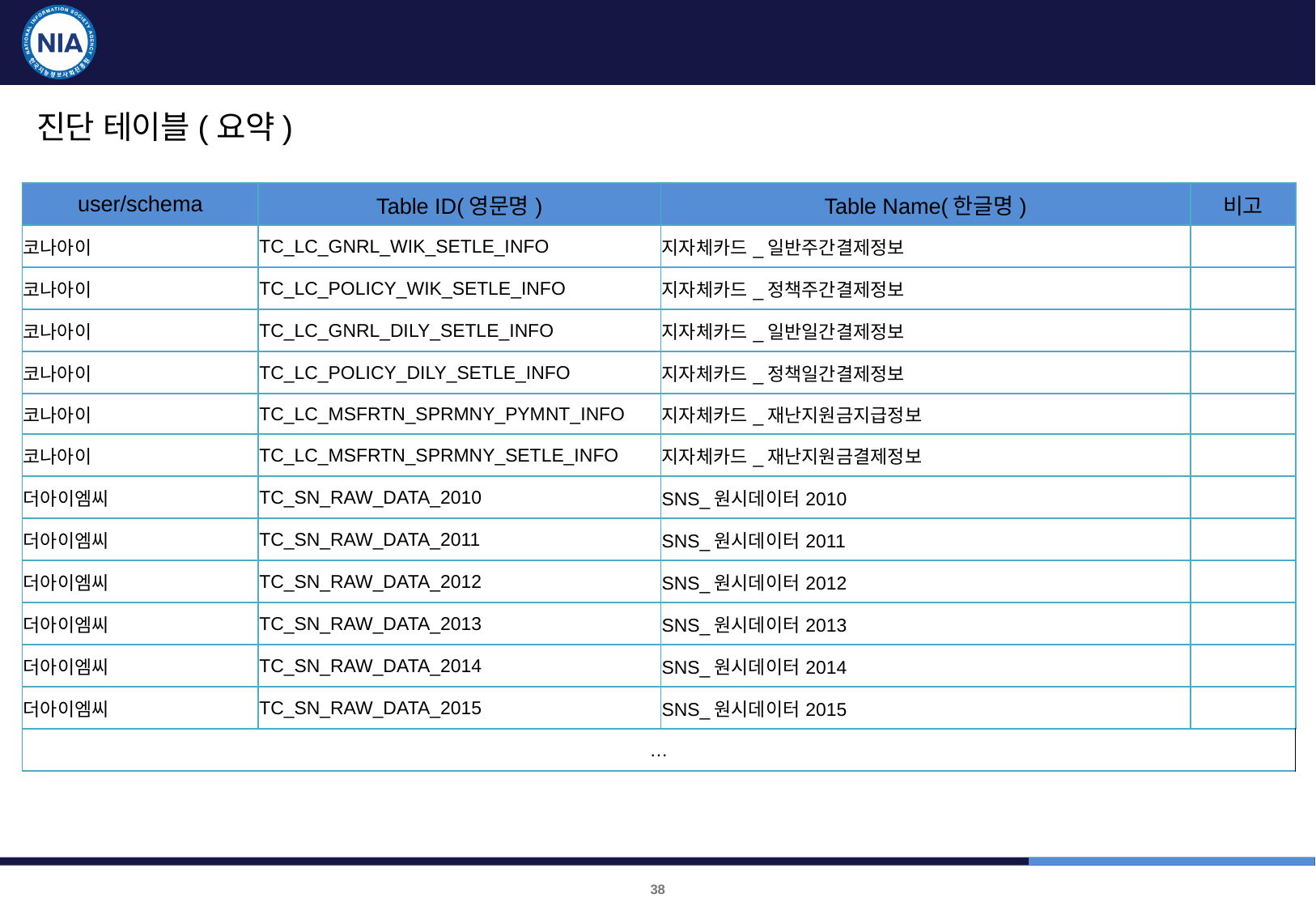

품질진단 대상 및 항목 : 지역경제 플랫폼
진단 테이블(요약)
| user/schema | Table ID(영문명) | Table Name(한글명) | 비고 |
| --- | --- | --- | --- |
| 코나아이 | TC\_LC\_GNRL\_WIK\_SETLE\_INFO | 지자체카드\_일반주간결제정보 |  |
| 코나아이 | TC\_LC\_POLICY\_WIK\_SETLE\_INFO | 지자체카드\_정책주간결제정보 |  |
| 코나아이 | TC\_LC\_GNRL\_DILY\_SETLE\_INFO | 지자체카드\_일반일간결제정보 |  |
| 코나아이 | TC\_LC\_POLICY\_DILY\_SETLE\_INFO | 지자체카드\_정책일간결제정보 |  |
| 코나아이 | TC\_LC\_MSFRTN\_SPRMNY\_PYMNT\_INFO | 지자체카드\_재난지원금지급정보 |  |
| 코나아이 | TC\_LC\_MSFRTN\_SPRMNY\_SETLE\_INFO | 지자체카드\_재난지원금결제정보 |  |
| 더아이엠씨 | TC\_SN\_RAW\_DATA\_2010 | SNS\_원시데이터2010 |  |
| 더아이엠씨 | TC\_SN\_RAW\_DATA\_2011 | SNS\_원시데이터2011 |  |
| 더아이엠씨 | TC\_SN\_RAW\_DATA\_2012 | SNS\_원시데이터2012 |  |
| 더아이엠씨 | TC\_SN\_RAW\_DATA\_2013 | SNS\_원시데이터2013 |  |
| 더아이엠씨 | TC\_SN\_RAW\_DATA\_2014 | SNS\_원시데이터2014 |  |
| 더아이엠씨 | TC\_SN\_RAW\_DATA\_2015 | SNS\_원시데이터2015 |  |
| … |  |  |  |